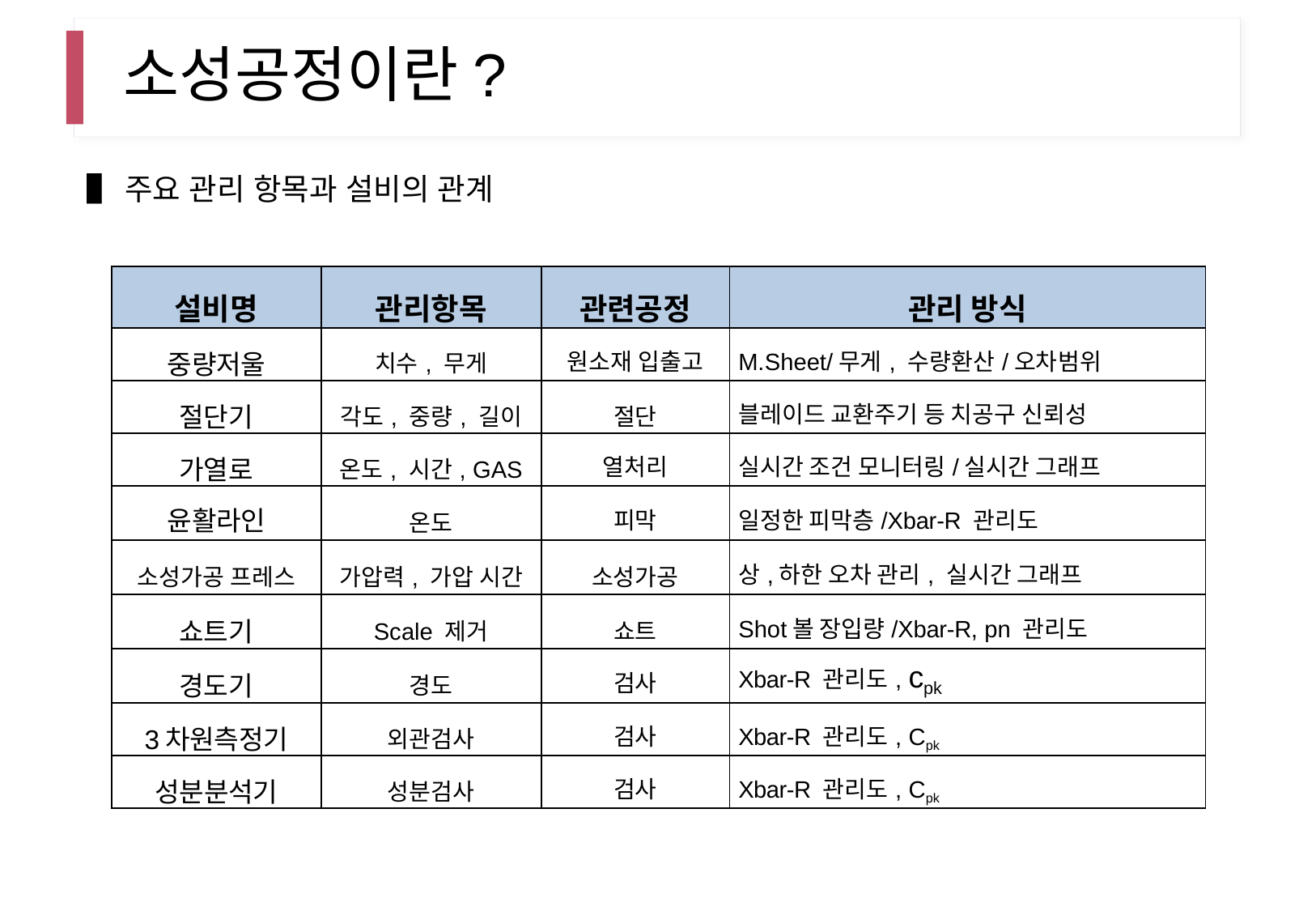

# 소성공정이란?
▌주요 관리 항목과 설비의 관계
| 설비명 | 관리항목 | 관련공정 | 관리 방식 |
| --- | --- | --- | --- |
| 중량저울 | 치수, 무게 | 원소재 입출고 | M.Sheet/무게, 수량환산/오차범위 |
| 절단기 | 각도, 중량, 길이 | 절단 | 블레이드 교환주기 등 치공구 신뢰성 |
| 가열로 | 온도, 시간, GAS | 열처리 | 실시간 조건 모니터링/실시간 그래프 |
| 윤활라인 | 온도 | 피막 | 일정한 피막층/Xbar-R 관리도 |
| 소성가공 프레스 | 가압력, 가압 시간 | 소성가공 | 상,하한 오차 관리, 실시간 그래프 |
| 쇼트기 | Scale 제거 | 쇼트 | Shot볼 장입량/Xbar-R, pn 관리도 |
| 경도기 | 경도 | 검사 | Xbar-R 관리도, cpk |
| 3차원측정기 | 외관검사 | 검사 | Xbar-R 관리도, Cpk |
| 성분분석기 | 성분검사 | 검사 | Xbar-R 관리도, Cpk |